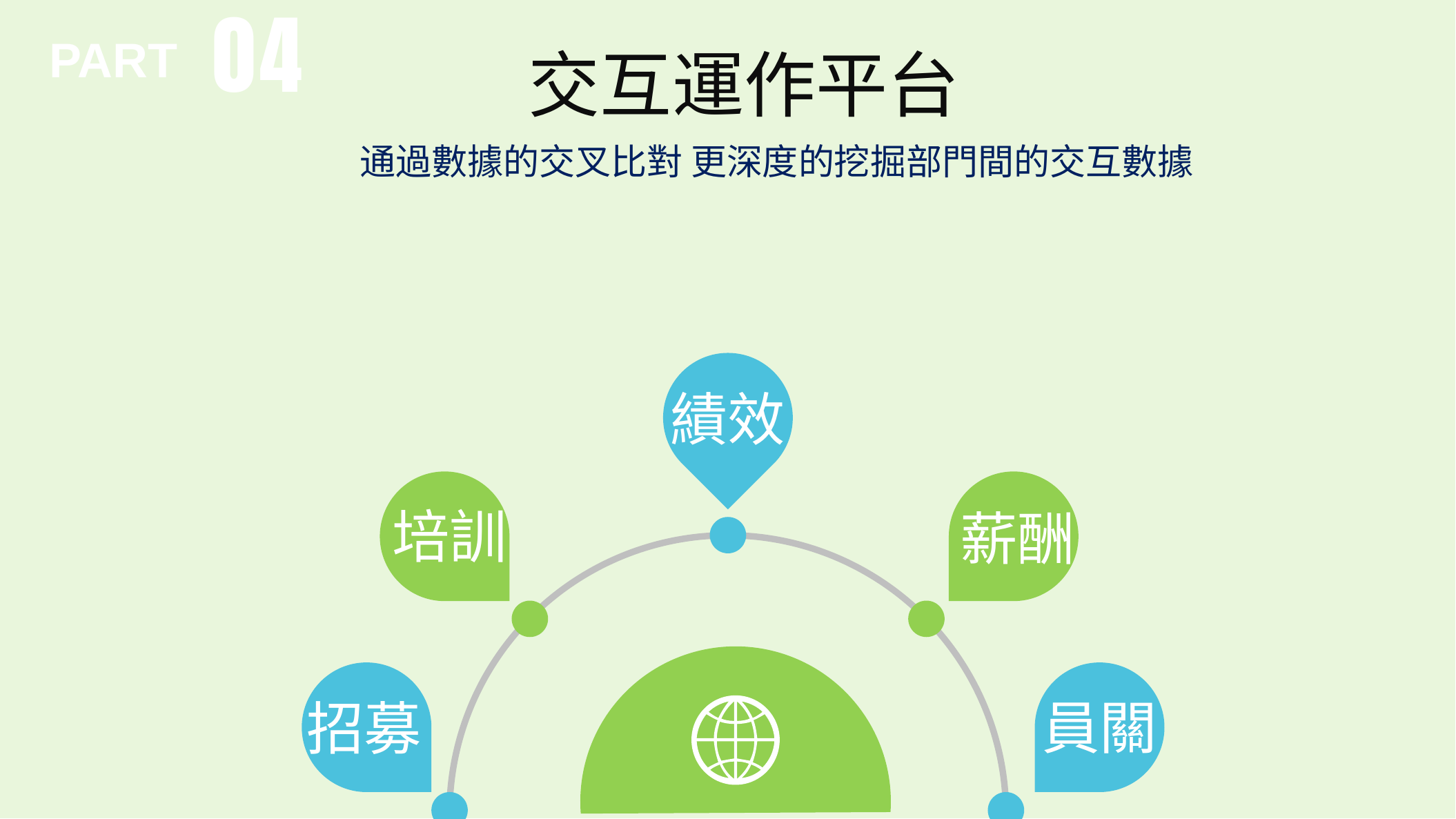

04
PART
交互運作平台
通過數據的交叉比對 更深度的挖掘部門間的交互數據

績效

培訓
薪酬

員關
招募